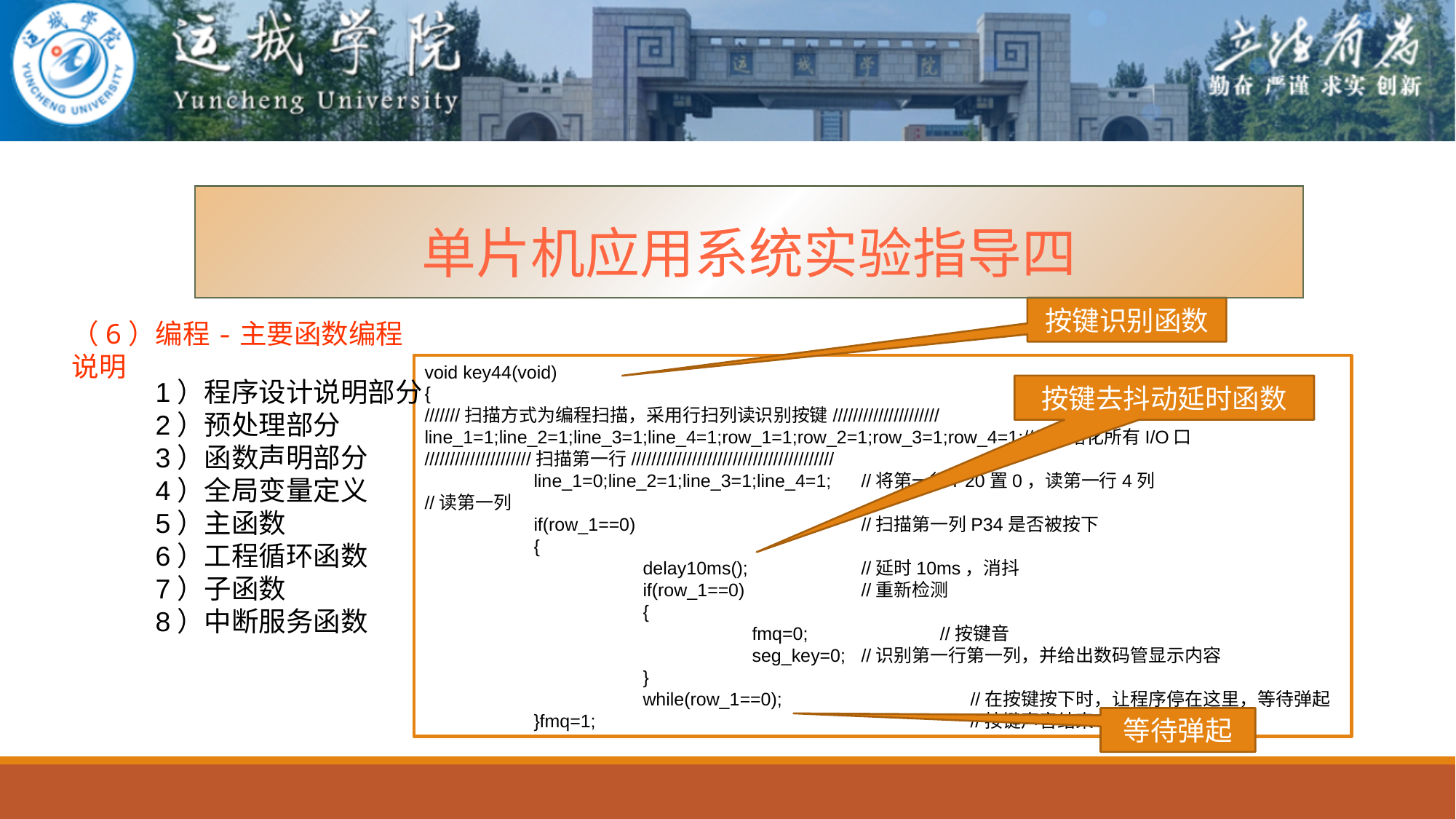

单片机应用系统实验指导四
按键识别函数
（6）编程-主要函数编程说明
void key44(void)
{
///////扫描方式为编程扫描，采用行扫列读识别按键/////////////////////
line_1=1;line_2=1;line_3=1;line_4=1;row_1=1;row_2=1;row_3=1;row_4=1;////初始化所有I/O口
/////////////////////扫描第一行////////////////////////////////////////
	line_1=0;line_2=1;line_3=1;line_4=1;	//将第一行P20置0，读第一行4列
//读第一列
	if(row_1==0)			//扫描第一列P34是否被按下
	{
		delay10ms();		//延时10ms，消抖
		if(row_1==0)		//重新检测
		{
			fmq=0;                          //按键音
			seg_key=0;	//识别第一行第一列，并给出数码管显示内容
		}
		while(row_1==0);		//在按键按下时，让程序停在这里，等待弹起
	}fmq=1;				//按键声音结束
1）程序设计说明部分
2）预处理部分
3）函数声明部分
4）全局变量定义
5）主函数
6）工程循环函数
7）子函数
8）中断服务函数
按键去抖动延时函数
等待弹起